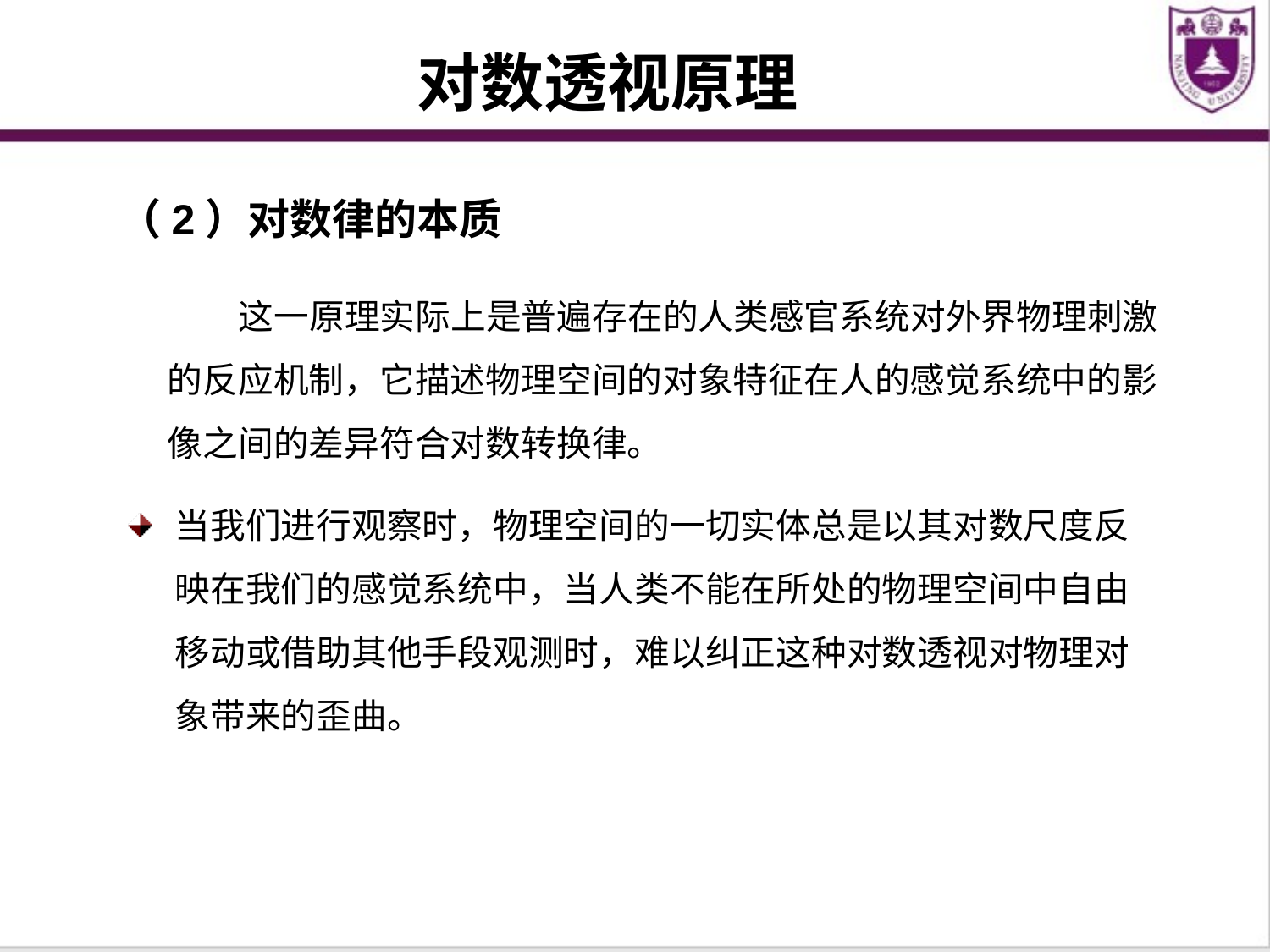

# 对数透视原理
（2）对数律的本质
        这一原理实际上是普遍存在的人类感官系统对外界物理刺激的反应机制，它描述物理空间的对象特征在人的感觉系统中的影像之间的差异符合对数转换律。
当我们进行观察时，物理空间的一切实体总是以其对数尺度反映在我们的感觉系统中，当人类不能在所处的物理空间中自由移动或借助其他手段观测时，难以纠正这种对数透视对物理对象带来的歪曲。